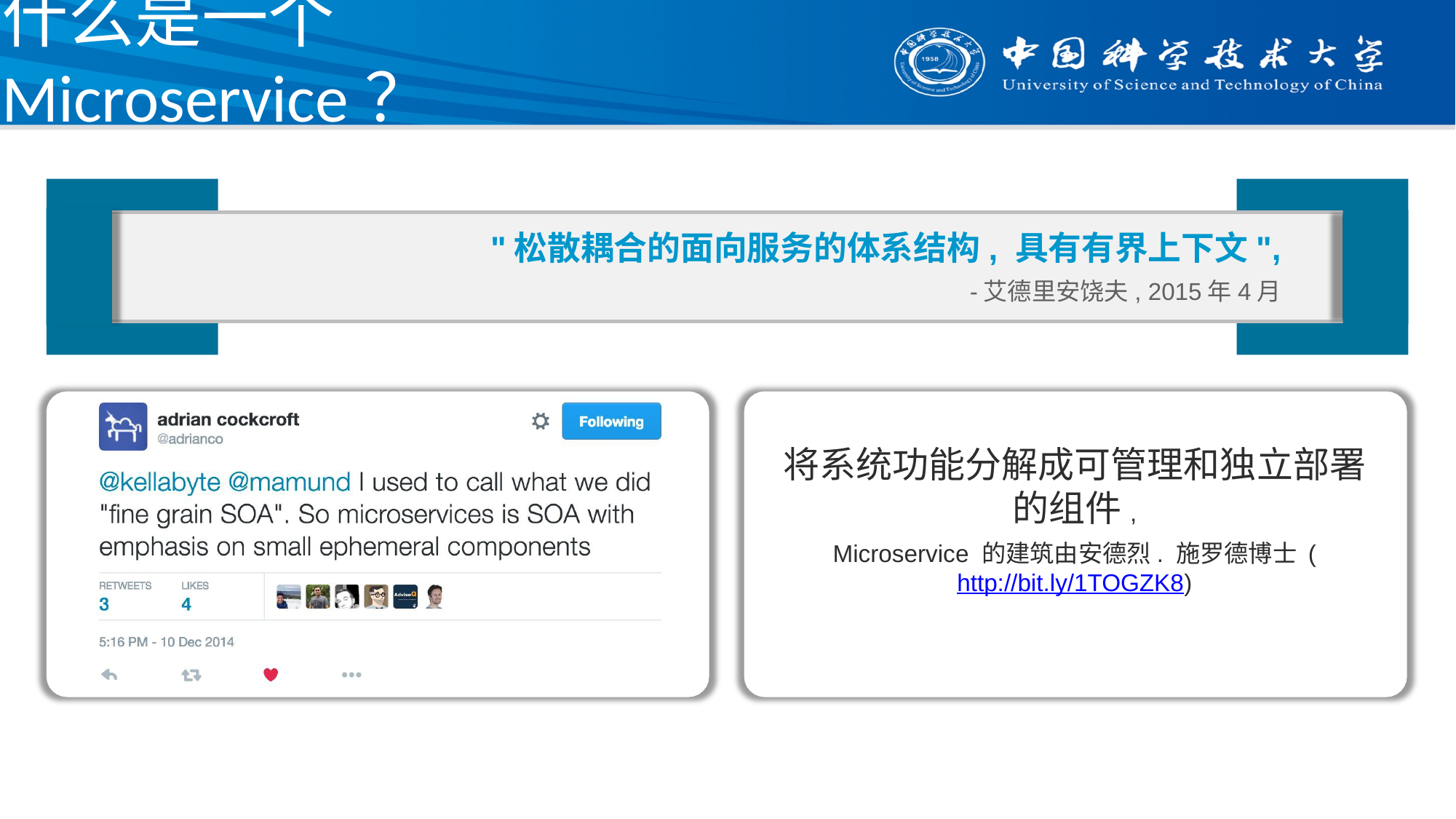

# 什么是一个 Microservice？

"松散耦合的面向服务的体系结构, 具有有界上下文",
-艾德里安饶夫, 2015年4月

将系统功能分解成可管理和独立部署的组件,
Microservice 的建筑由安德烈. 施罗德博士 (http://bit.ly/1TOGZK8)